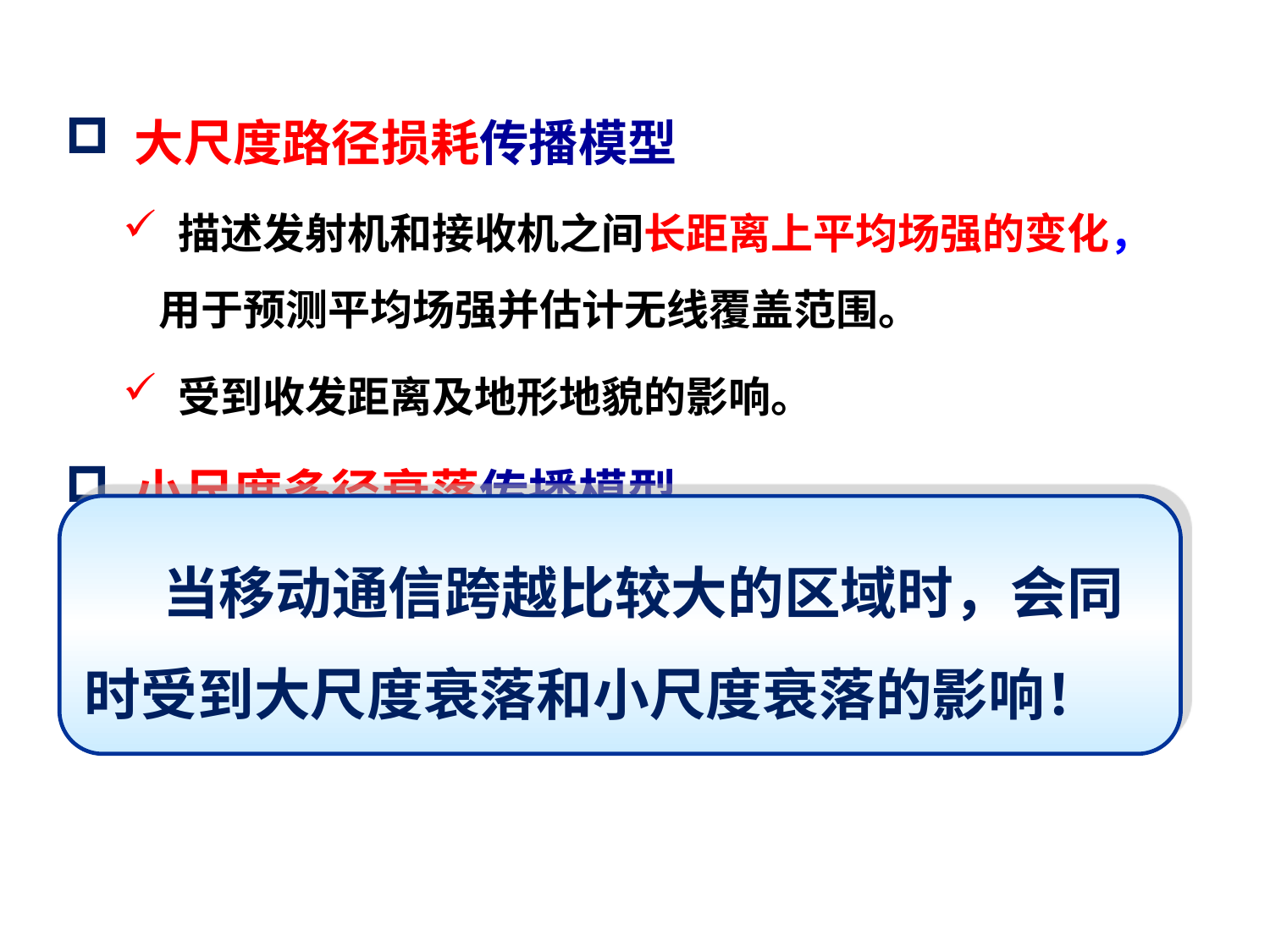

一
 大尺度路径损耗传播模型
 描述发射机和接收机之间长距离上平均场强的变化，用于预测平均场强并估计无线覆盖范围。
 受到收发距离及地形地貌的影响。
 小尺度多径衰落传播模型
 描述移动台在极小范围内移动时，短距离（几个波长）或短时间（秒级）上接收场强的快速变化，根据小尺度衰落确定应采取的抗衰落技术。

     当移动通信跨越比较大的区域时，会同时受到大尺度衰落和小尺度衰落的影响！